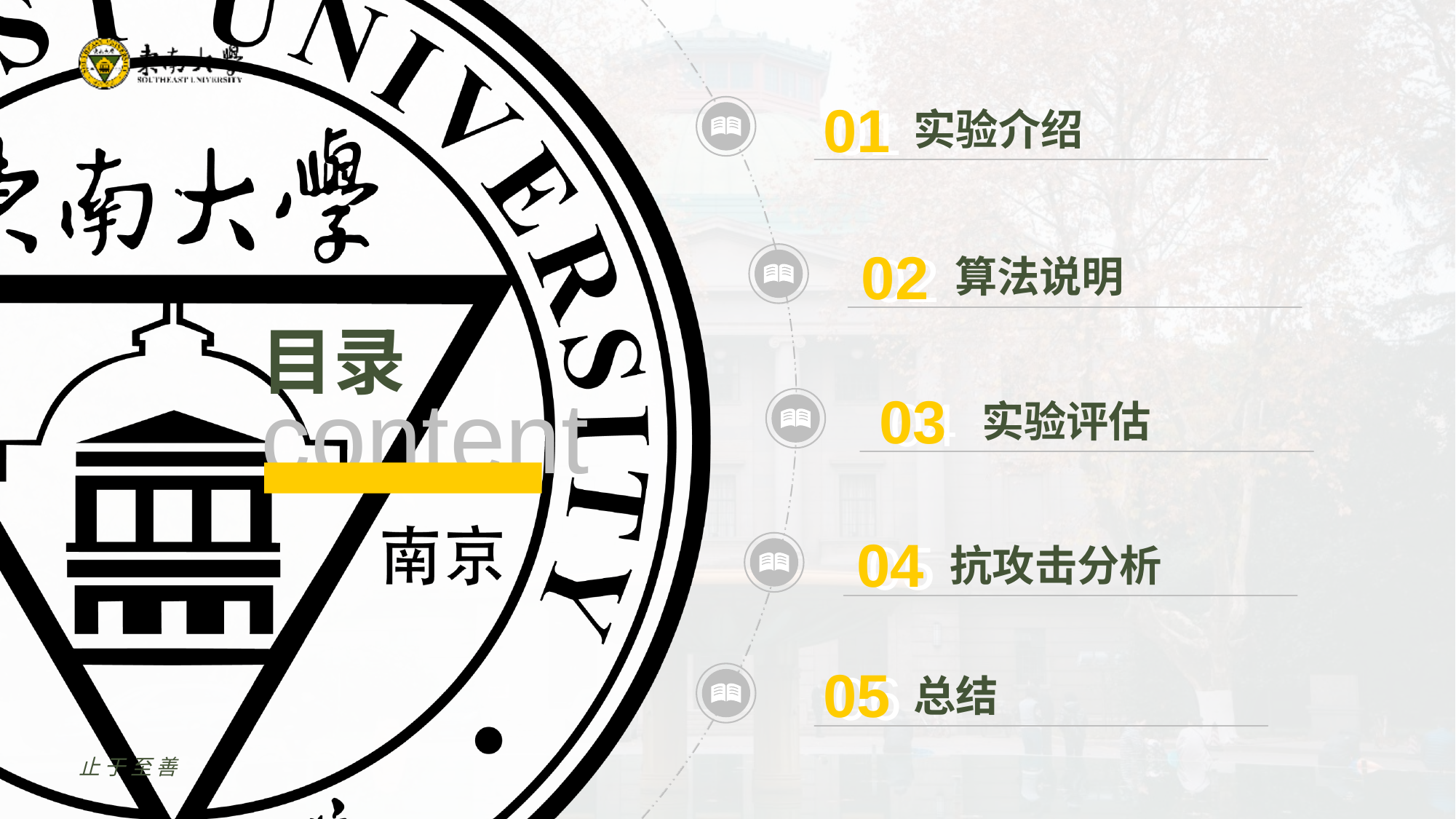

01
01

实验介绍
02
02

算法说明
03
04

实验评估

04
05

抗攻击分析
05
06

总结
止于至善